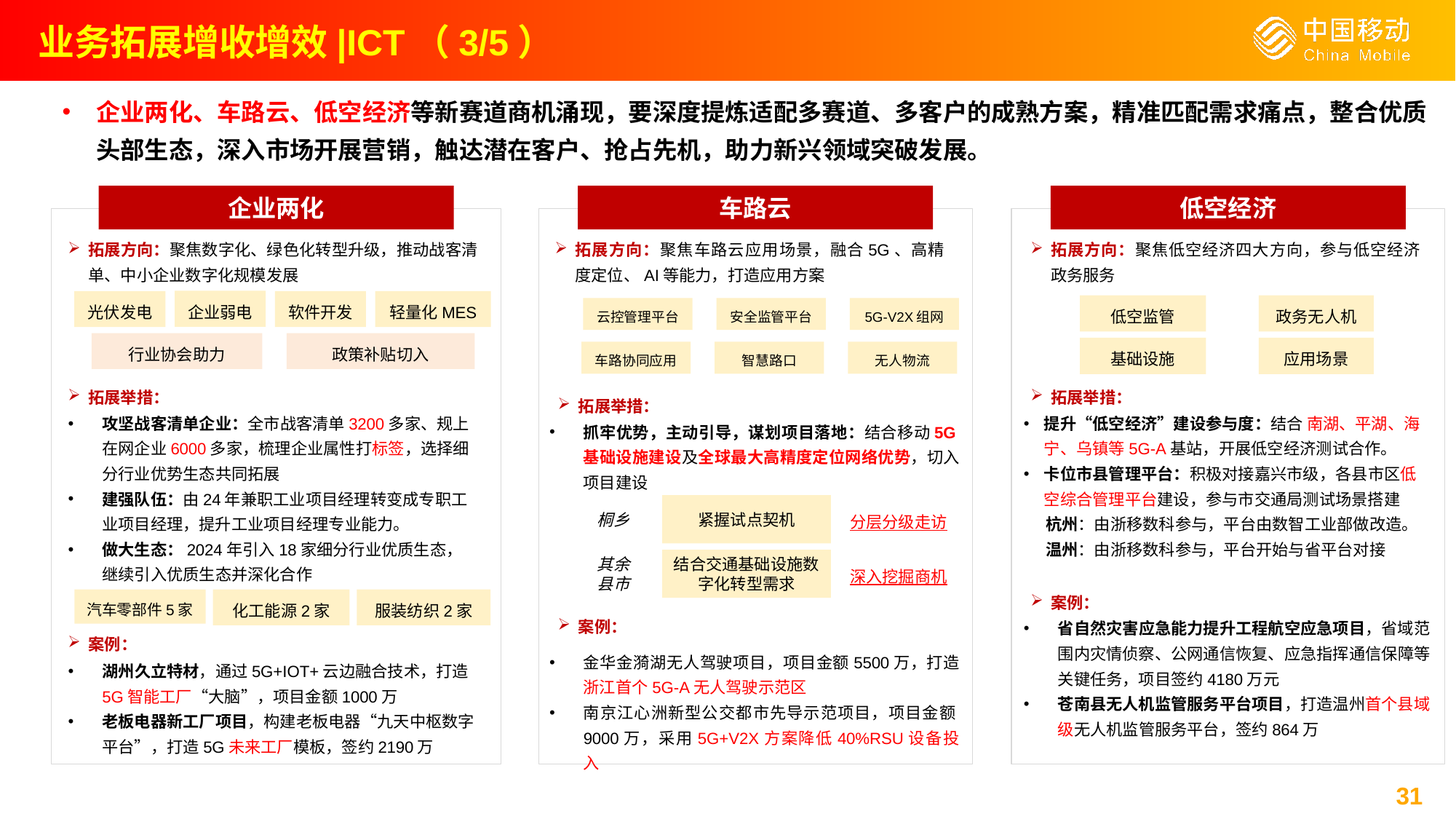

业务拓展增收增效|ICT（3/5）
企业两化、车路云、低空经济等新赛道商机涌现，要深度提炼适配多赛道、多客户的成熟方案，精准匹配需求痛点，整合优质头部生态，深入市场开展营销，触达潜在客户、抢占先机，助力新兴领域突破发展。
企业两化
车路云
低空经济

拓展方向：聚焦数字化、绿色化转型升级，推动战客清单、中小企业数字化规模发展
拓展方向：聚焦车路云应用场景，融合5G、高精度定位、AI等能力，打造应用方案
拓展方向：聚焦低空经济四大方向，参与低空经济政务服务
企业弱电
光伏发电
软件开发
轻量化MES
低空监管
政务无人机
云控管理平台
安全监管平台
5G-V2X组网
行业协会助力
政策补贴切入
基础设施
应用场景
车路协同应用
智慧路口
无人物流
拓展举措：
拓展举措：
拓展举措：
攻坚战客清单企业：全市战客清单3200多家、规上在网企业6000多家，梳理企业属性打标签，选择细分行业优势生态共同拓展
建强队伍：由24年兼职工业项目经理转变成专职工业项目经理，提升工业项目经理专业能力。
做大生态：2024年引入18家细分行业优质生态，继续引入优质生态并深化合作
提升“低空经济”建设参与度：结合 南湖、平湖、海宁、乌镇等5G-A基站，开展低空经济测试合作。
卡位市县管理平台：积极对接嘉兴市级，各县市区低空综合管理平台建设，参与市交通局测试场景搭建
     杭州：由浙移数科参与，平台由数智工业部做改造。
     温州：由浙移数科参与，平台开始与省平台对接
抓牢优势，主动引导，谋划项目落地：结合移动5G基础设施建设及全球最大高精度定位网络优势，切入项目建设
紧握试点契机
分层分级走访
桐乡
其余县市
结合交通基础设施数字化转型需求
深入挖掘商机
案例：
汽车零部件5家
化工能源2家
服装纺织2家
案例：
省自然灾害应急能力提升工程航空应急项目，省域范围内灾情侦察、公网通信恢复、应急指挥通信保障等关键任务，项目签约4180万元
苍南县无人机监管服务平台项目，打造温州首个县域级无人机监管服务平台，签约864万
案例：
金华金漪湖无人驾驶项目，项目金额5500万，打造浙江首个5G-A无人驾驶示范区
南京江心洲新型公交都市先导示范项目，项目金额9000万，采用5G+V2X方案降低40%RSU设备投入
湖州久立特材，通过5G+IOT+云边融合技术，打造5G智能工厂“大脑”，项目金额1000万
老板电器新工厂项目，构建老板电器“九天中枢数字平台”，打造5G未来工厂模板，签约2190万